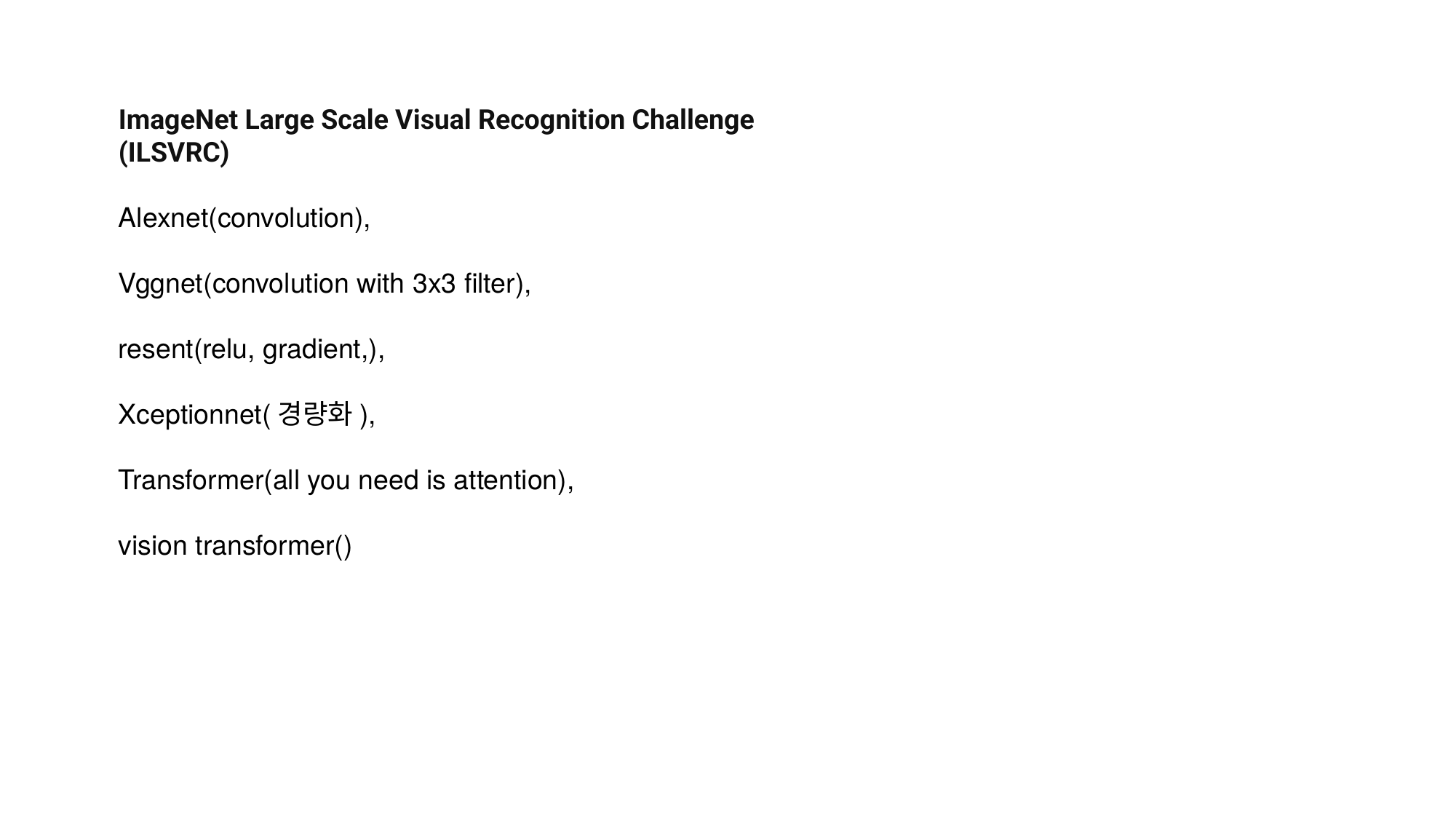

ImageNet Large Scale Visual Recognition Challenge (ILSVRC)

Alexnet(convolution),

Vggnet(convolution with 3x3 filter),

resent(relu, gradient,),

Xceptionnet(경량화),

Transformer(all you need is attention),

vision transformer()